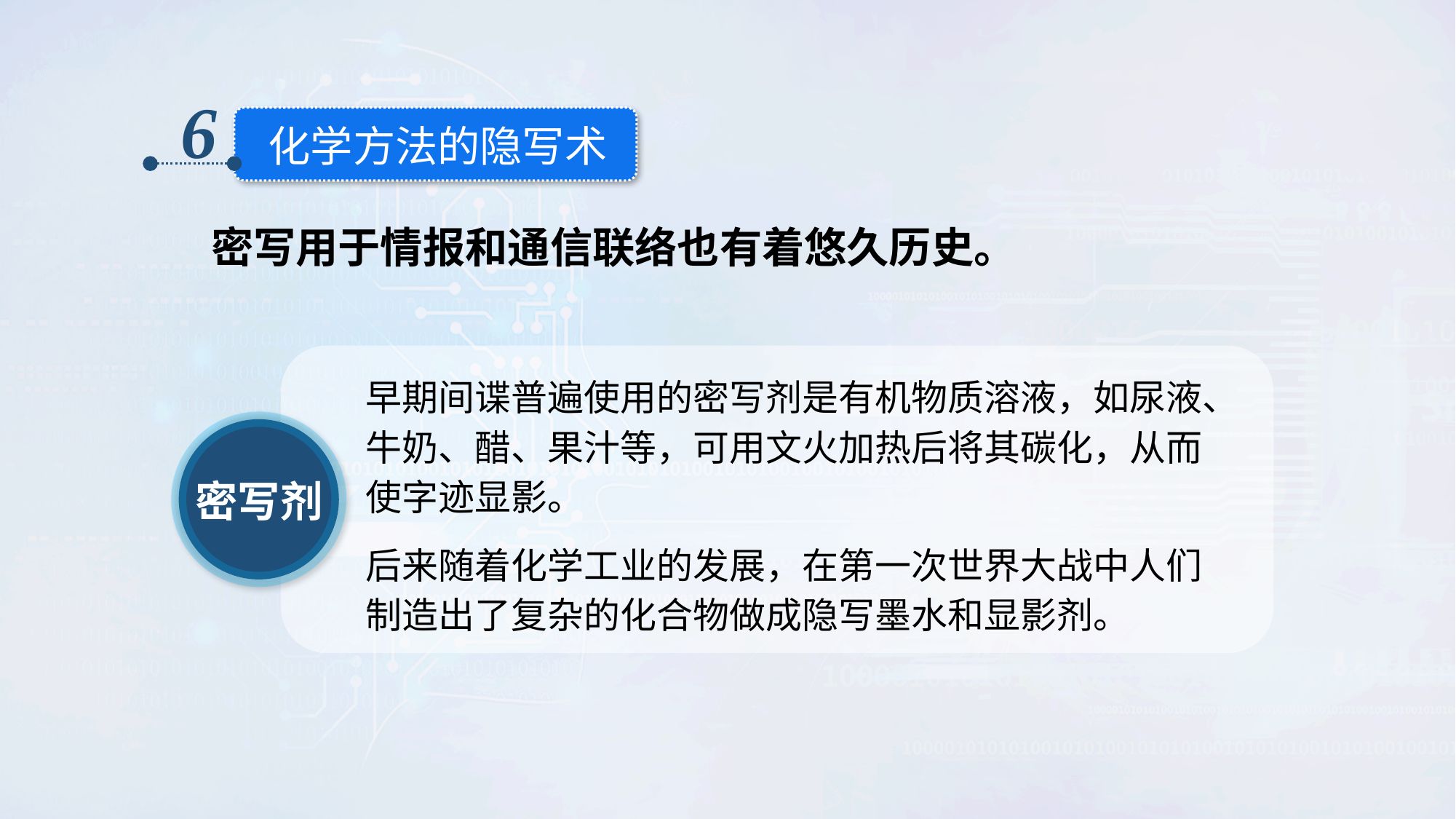

6

化学方法的隐写术
 密写用于情报和通信联络也有着悠久历史。

早期间谍普遍使用的密写剂是有机物质溶液，如尿液、牛奶、醋、果汁等，可用文火加热后将其碳化，从而使字迹显影。
后来随着化学工业的发展，在第一次世界大战中人们制造出了复杂的化合物做成隐写墨水和显影剂。

密写剂